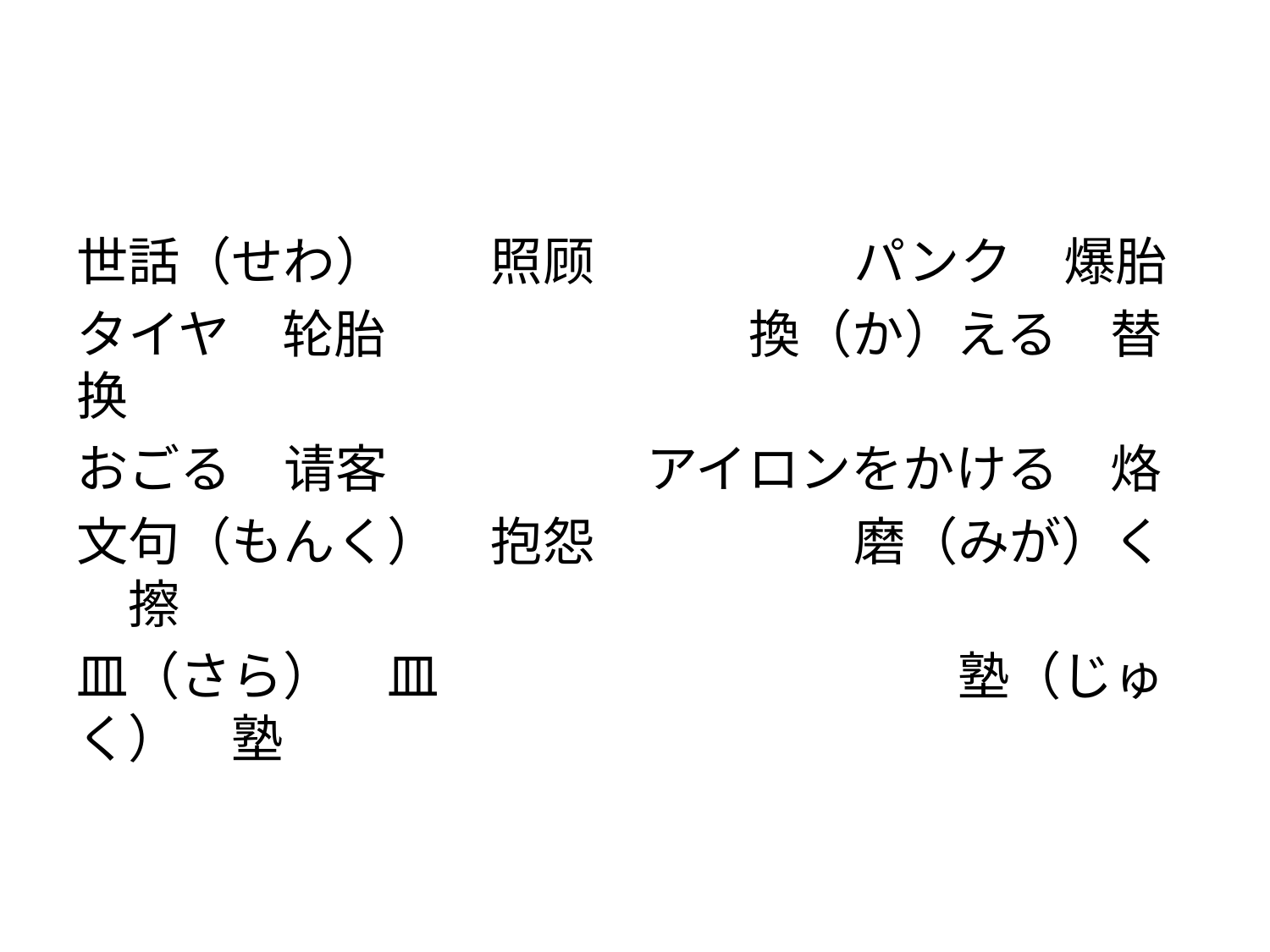

#
世話（せわ）　　照顾　　　　　パンク　爆胎
タイヤ　轮胎　　　　　　　換（か）える　替换
おごる　请客　　　　　アイロンをかける　烙
文句（もんく）　抱怨　　　　　磨（みが）く　擦
皿（さら）　皿　　　　　　　　　　塾（じゅく）　塾